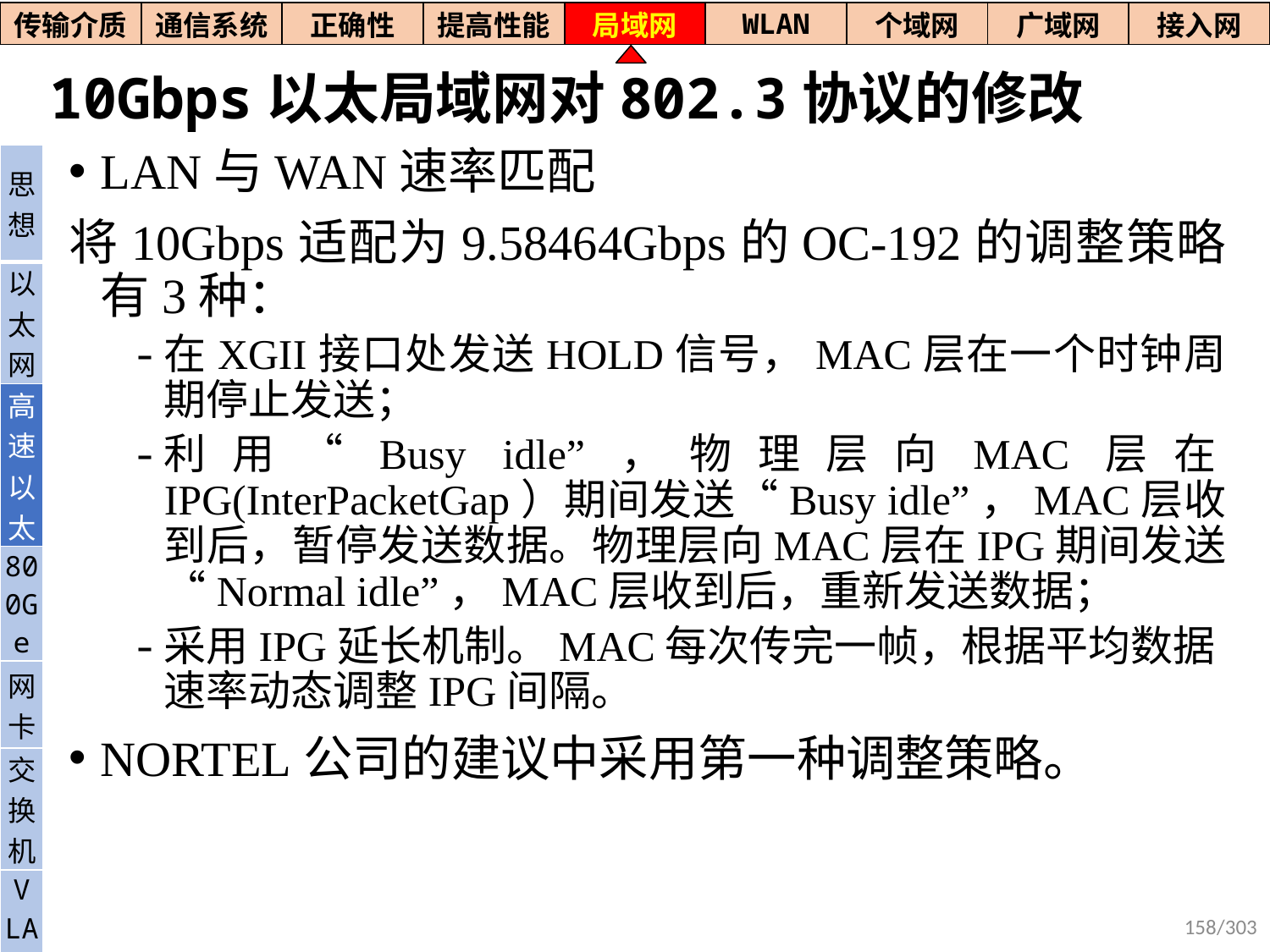

| 传输介质 | 通信系统 | 正确性 | 提高性能 | 局域网 | WLAN | 个域网 | 广域网 | 接入网 |
| --- | --- | --- | --- | --- | --- | --- | --- | --- |

# 10Gbps以太局域网对802.3协议的修改
LAN与WAN速率匹配
将10Gbps适配为9.58464Gbps的OC-192的调整策略有3种：
在XGII接口处发送HOLD信号，MAC层在一个时钟周期停止发送；
利用“Busy idle”，物理层向MAC层在IPG(InterPacketGap）期间发送“Busy idle”，MAC层收到后，暂停发送数据。物理层向MAC层在IPG期间发送“Normal idle”，MAC层收到后，重新发送数据；
采用IPG延长机制。MAC每次传完一帧，根据平均数据速率动态调整IPG间隔。
NORTEL公司的建议中采用第一种调整策略。

| 思想 |
| --- |
| 以太网 |
| 高速以太 |
| 800Ge |
| 网卡 |
| 交换机 |
| V LAN |
158/303